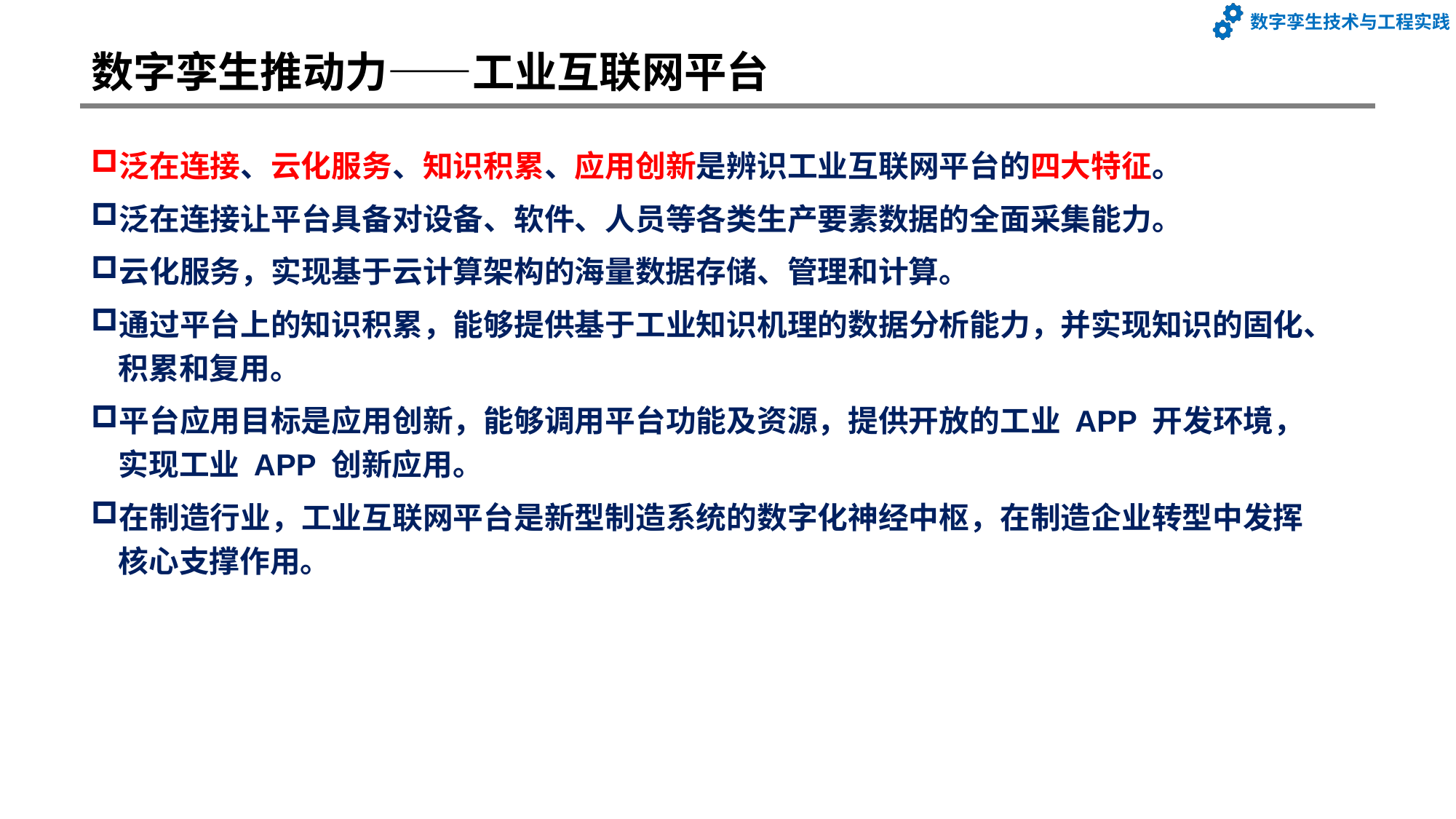

# 数字孪生推动力——工业互联网平台
泛在连接、云化服务、知识积累、应用创新是辨识工业互联网平台的四大特征。
泛在连接让平台具备对设备、软件、人员等各类生产要素数据的全面采集能力。
云化服务，实现基于云计算架构的海量数据存储、管理和计算。
通过平台上的知识积累，能够提供基于工业知识机理的数据分析能力，并实现知识的固化、积累和复用。
平台应用目标是应用创新，能够调用平台功能及资源，提供开放的工业 APP 开发环境，实现工业 APP 创新应用。
在制造行业，工业互联网平台是新型制造系统的数字化神经中枢，在制造企业转型中发挥核心支撑作用。